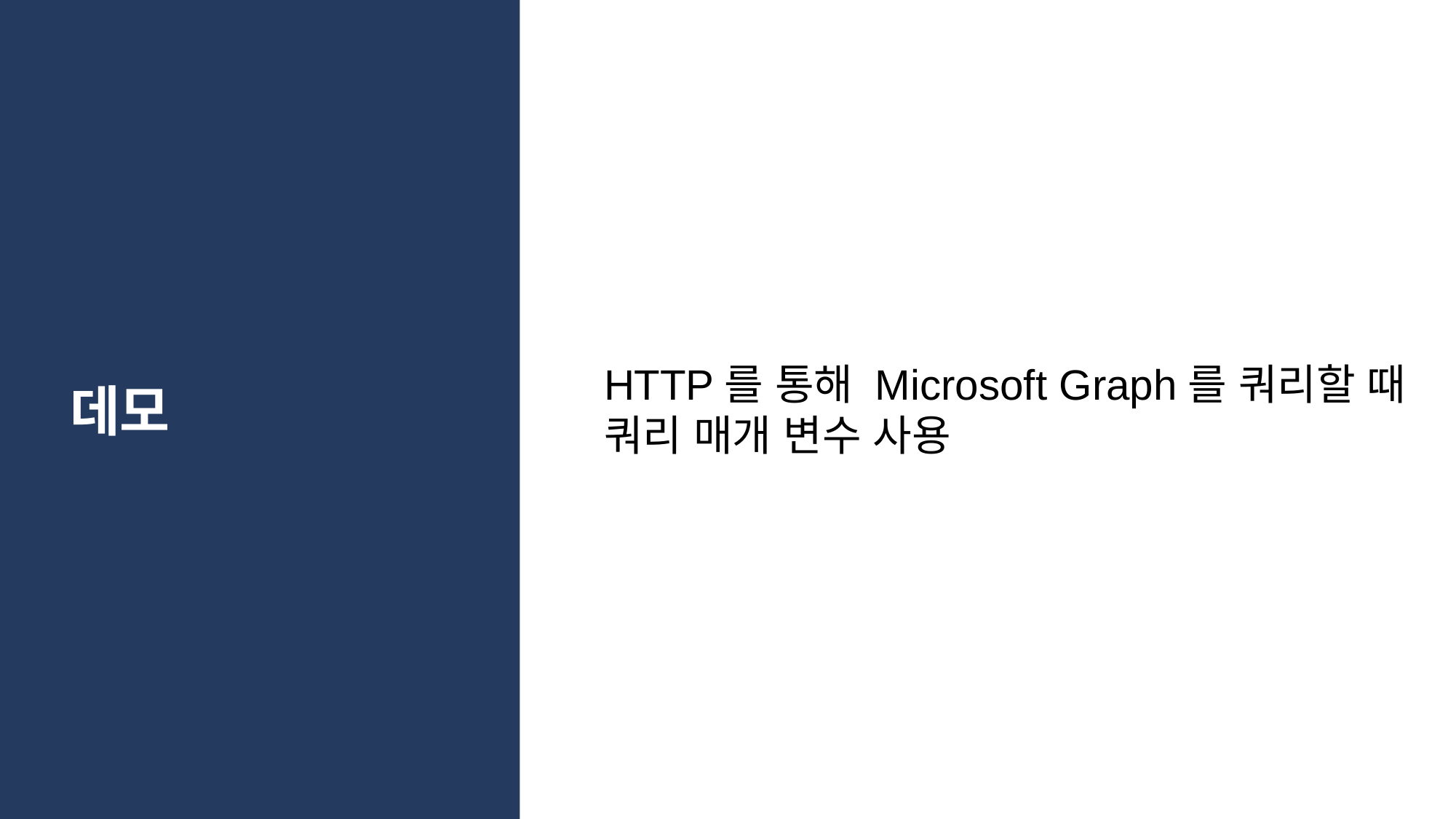

HTTP를 통해 Microsoft Graph를 쿼리할 때 쿼리 매개 변수 사용
# 데모